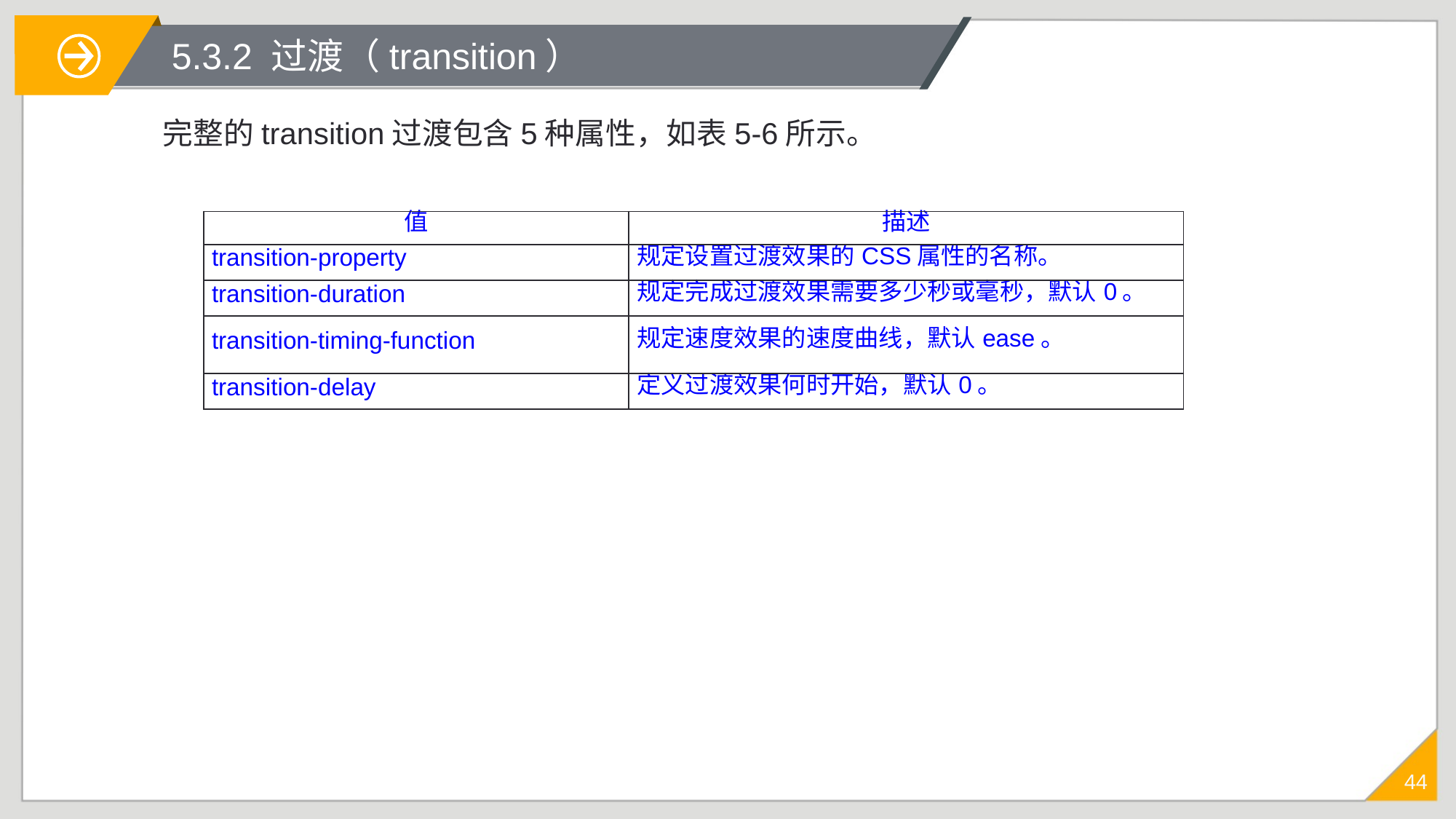

# 5.3.2 过渡（transition）
完整的transition过渡包含5种属性，如表5-6所示。

| 值 | 描述 |
| --- | --- |
| transition-property | 规定设置过渡效果的CSS属性的名称。 |
| transition-duration | 规定完成过渡效果需要多少秒或毫秒，默认0。 |
| transition-timing-function | 规定速度效果的速度曲线，默认ease。 |
| transition-delay | 定义过渡效果何时开始，默认0。 |